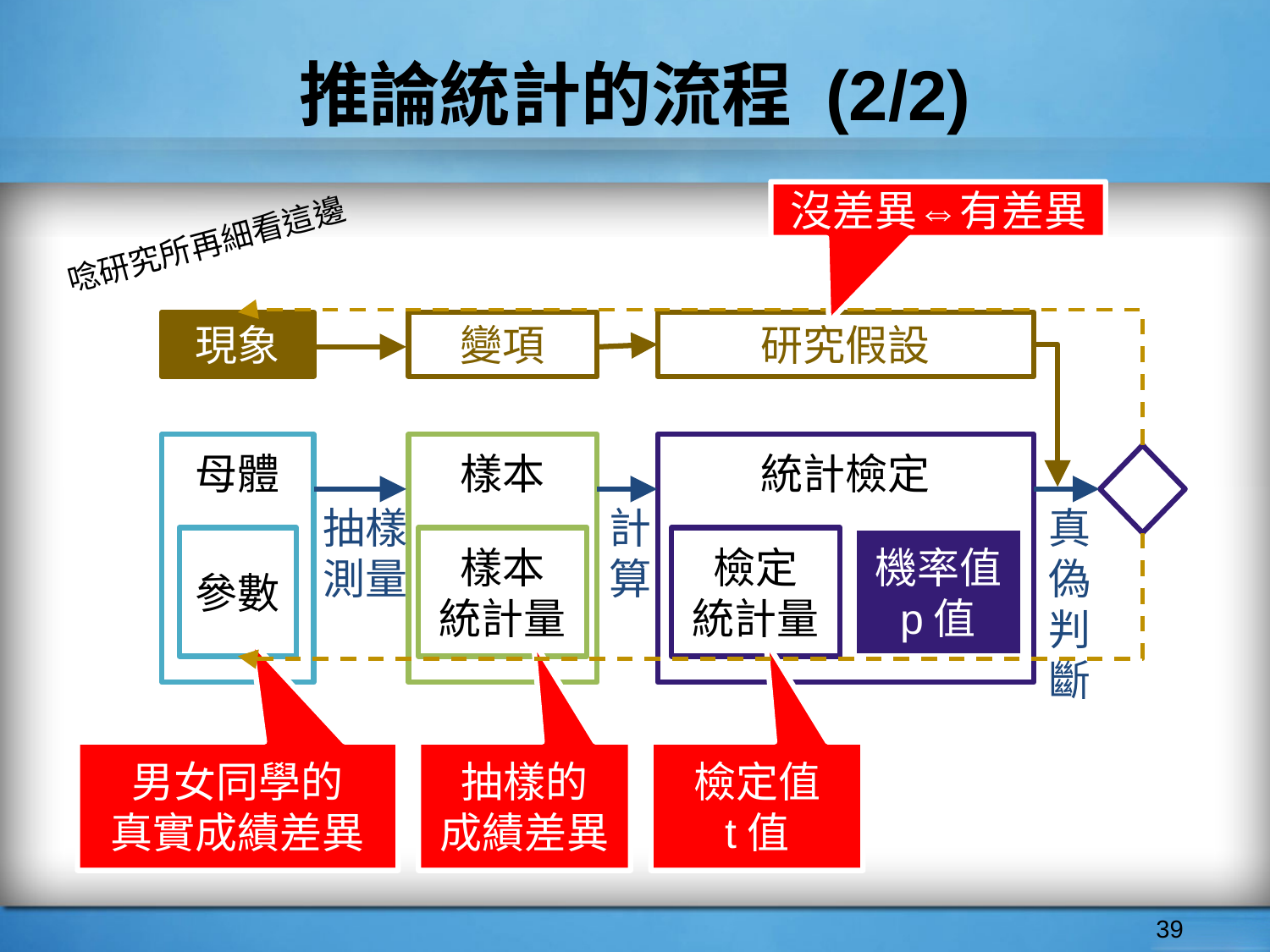

# 推論統計的流程 (2/2)
沒差異⇔有差異
唸研究所再細看這邊
現象
變項
研究假設
母體
樣本
統計檢定

真
偽
判
斷
抽樣
測量
計算
參數
樣本
統計量
檢定
統計量
機率值
p值
男女同學的
真實成績差異
抽樣的
成績差異
檢定值
t值
39